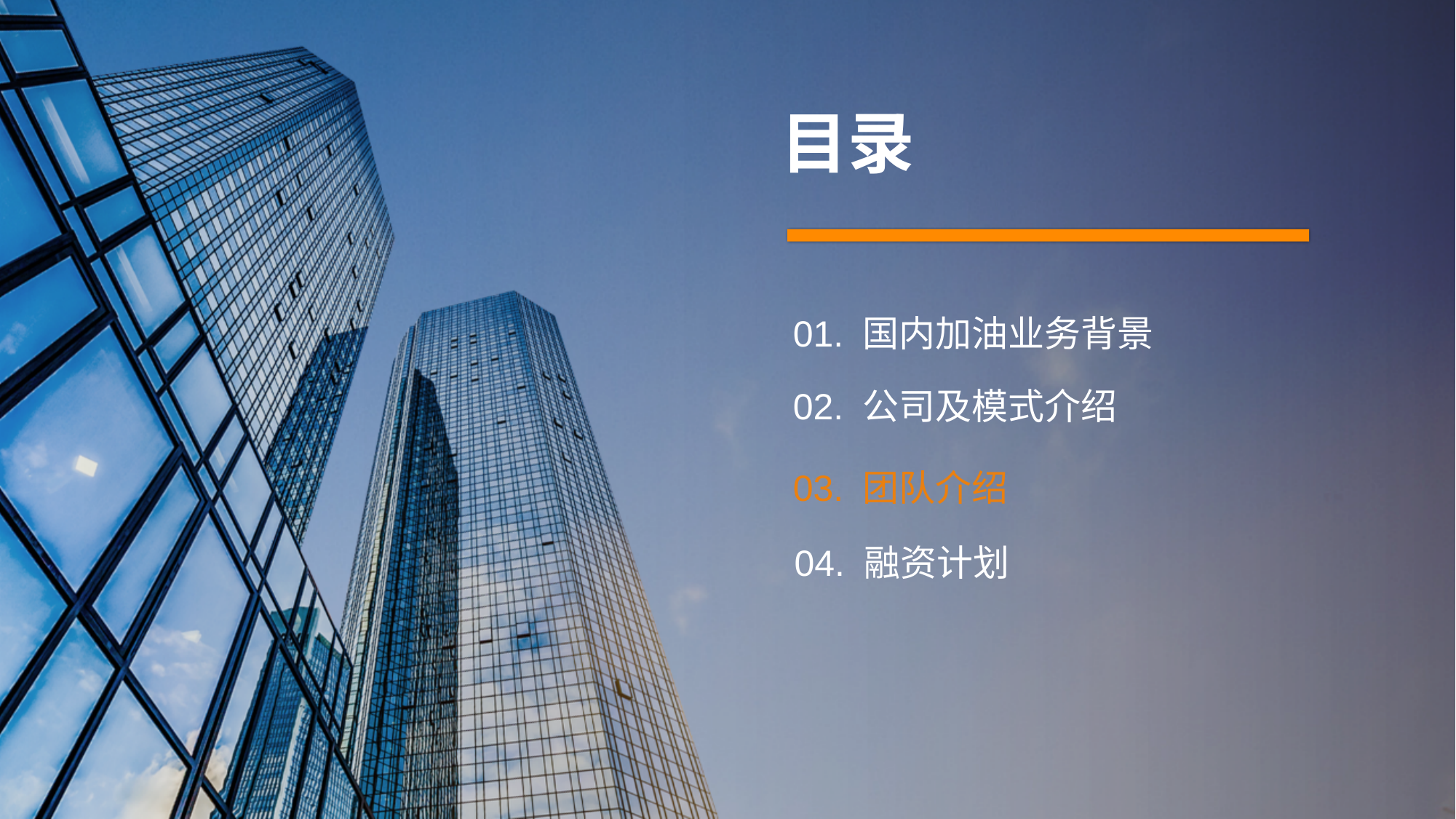

目录

01. 国内加油业务背景
02. 公司及模式介绍
03. 团队介绍
04. 融资计划